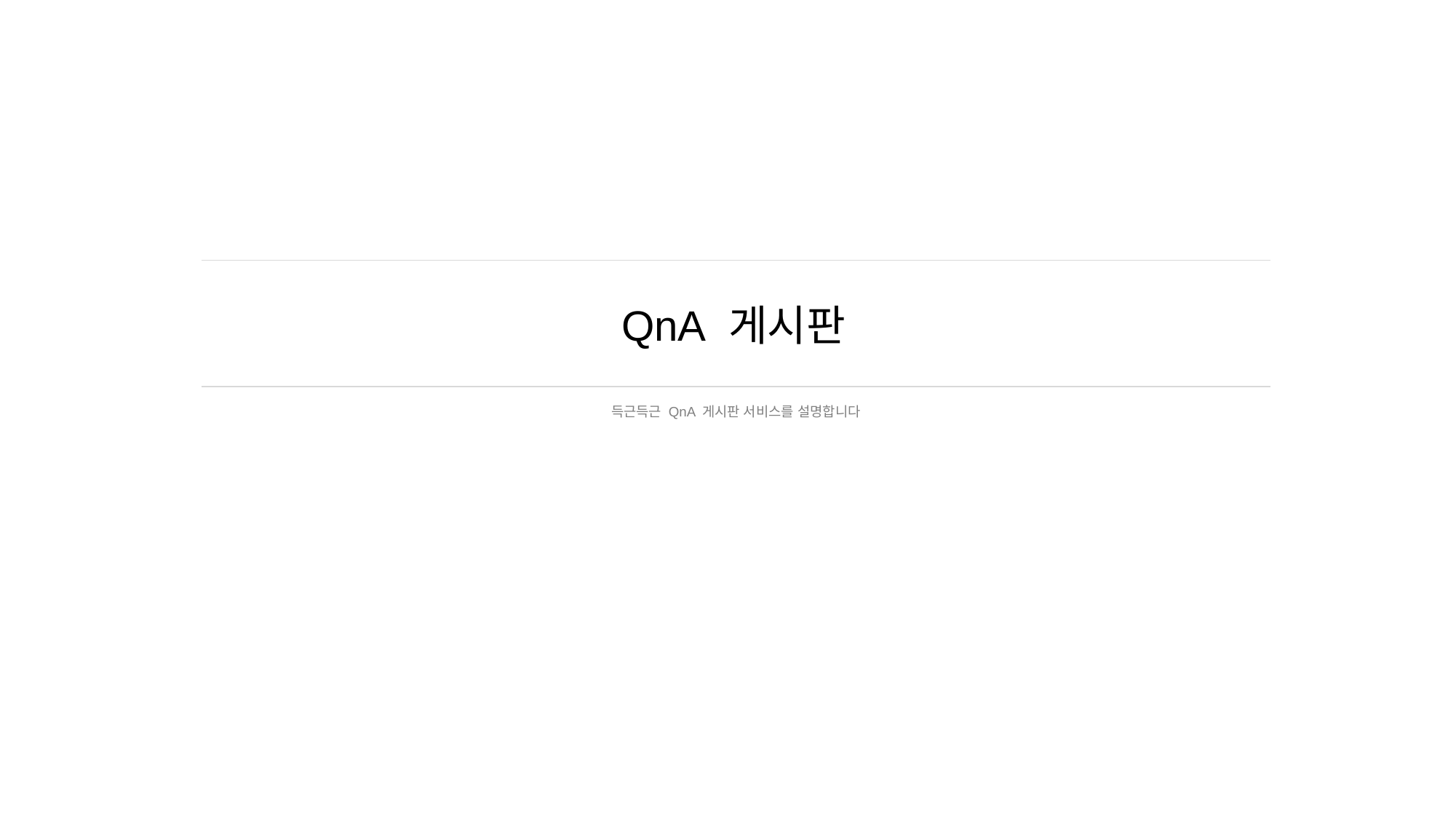

# QnA 게시판
득근득근 QnA 게시판 서비스를 설명합니다